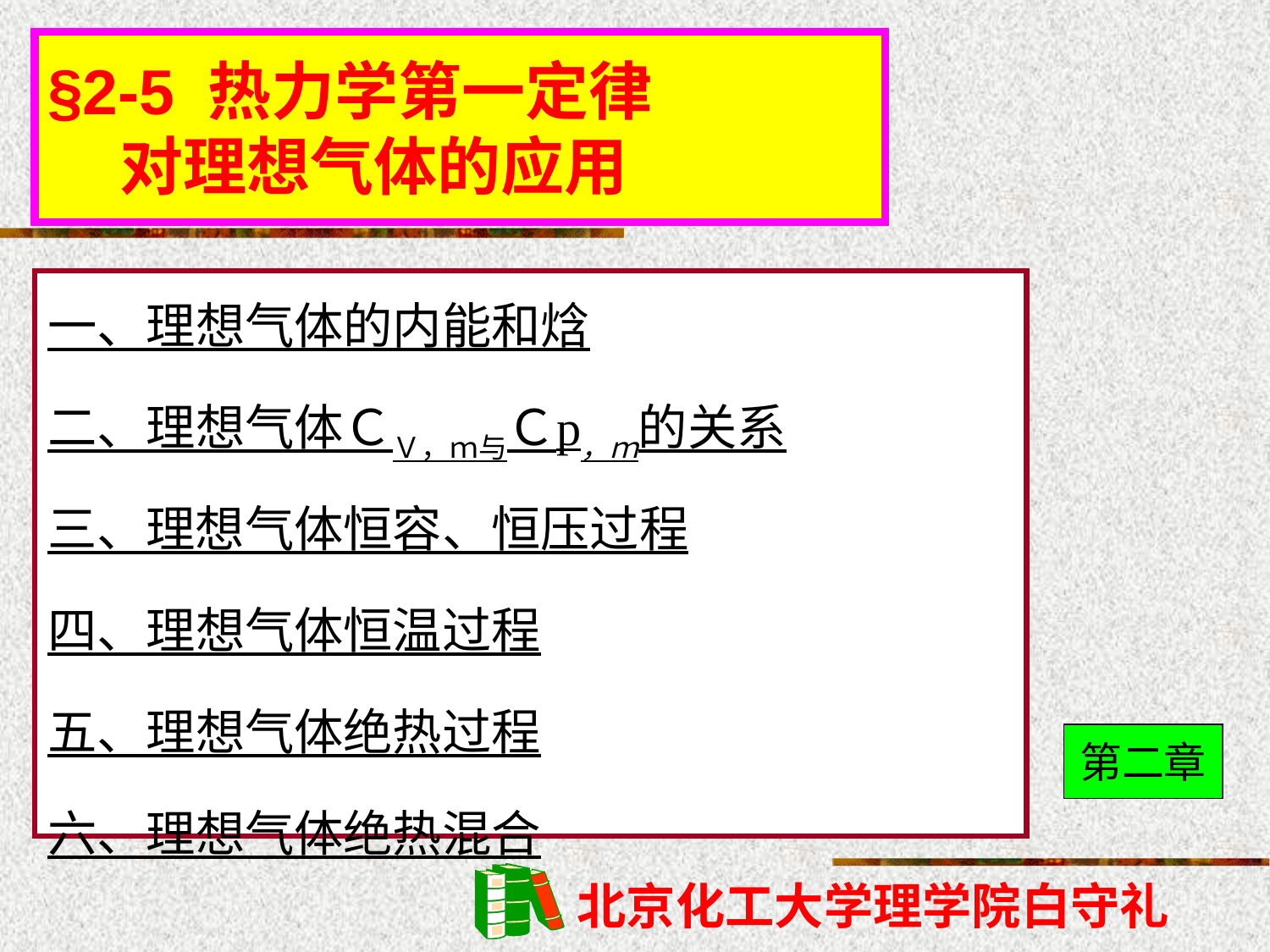

# §2-5 热力学第一定律 对理想气体的应用
一、理想气体的内能和焓
二、理想气体ＣＶ，ｍ与Ｃp，ｍ的关系
三、理想气体恒容、恒压过程
四、理想气体恒温过程
五、理想气体绝热过程
六、理想气体绝热混合

第二章